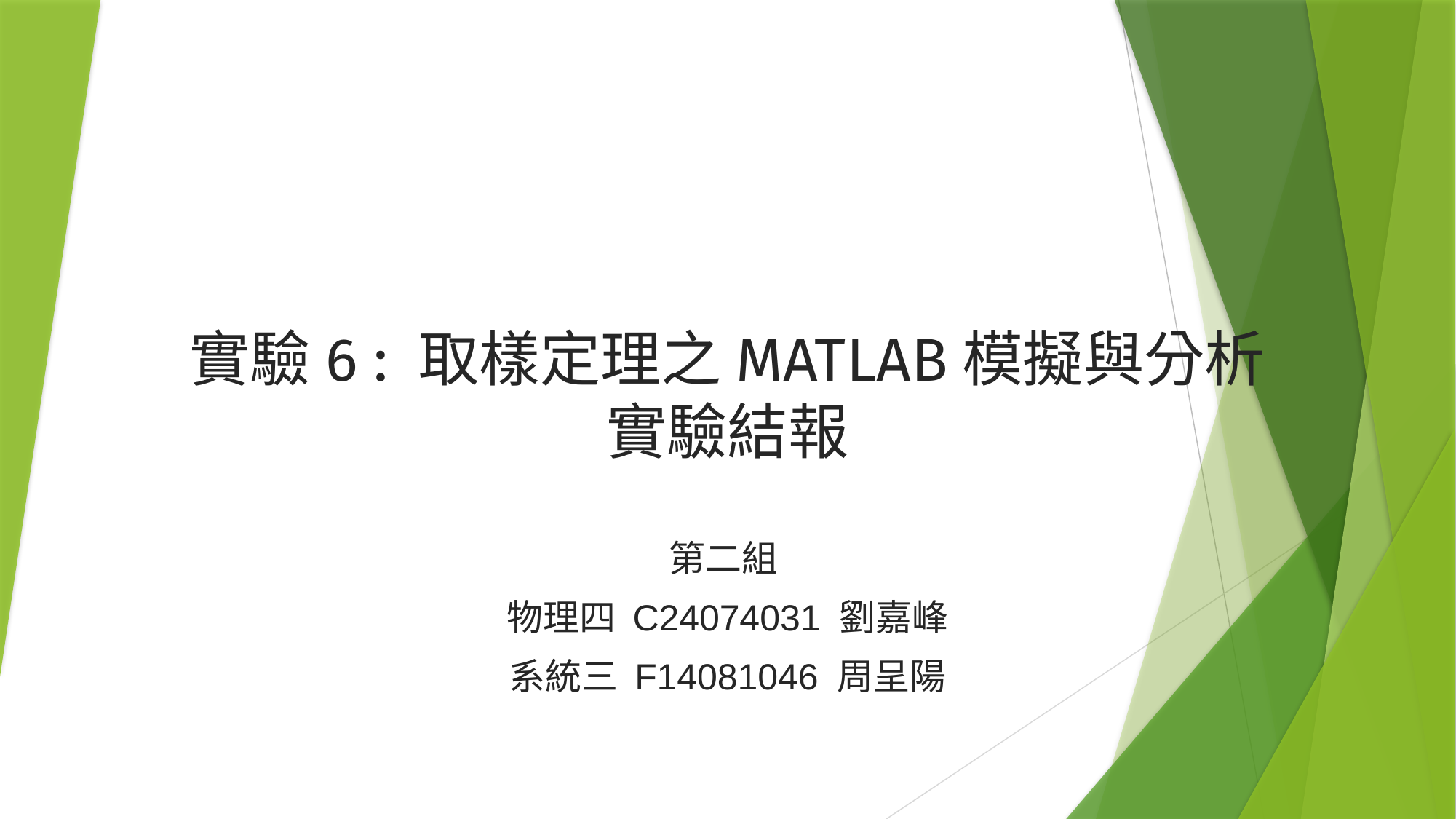

# 實驗6 : 取樣定理之MATLAB模擬與分析 實驗結報
第二組
物理四 C24074031 劉嘉峰
系統三 F14081046 周呈陽